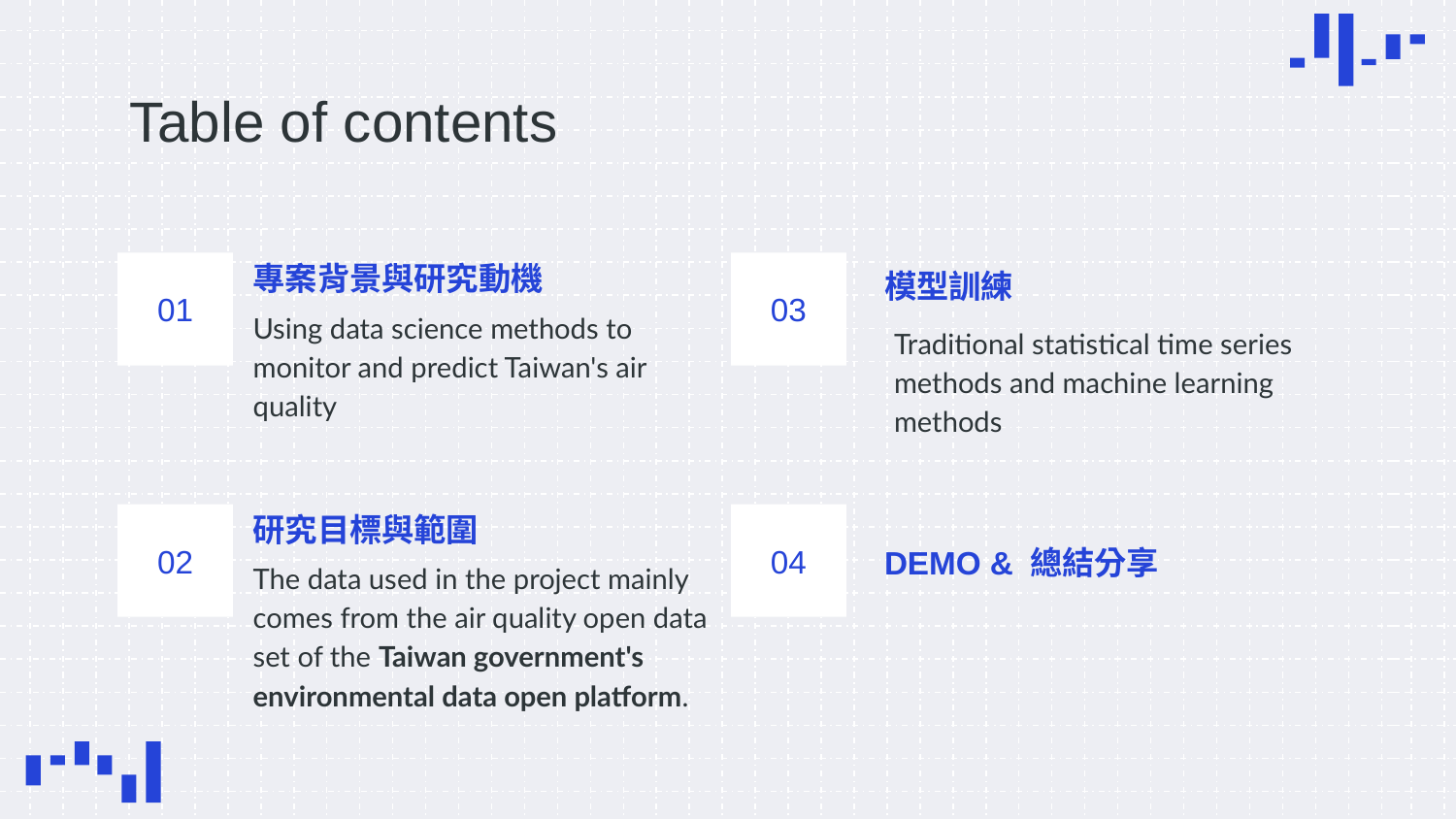

# Table of contents
專案背景與研究動機
模型訓練
01
03
Using data science methods to monitor and predict Taiwan's air quality
Traditional statistical time series methods and machine learning methods
研究目標與範圍
02
04
DEMO & 總結分享
The data used in the project mainly comes from the air quality open data set of the Taiwan government's environmental data open platform.